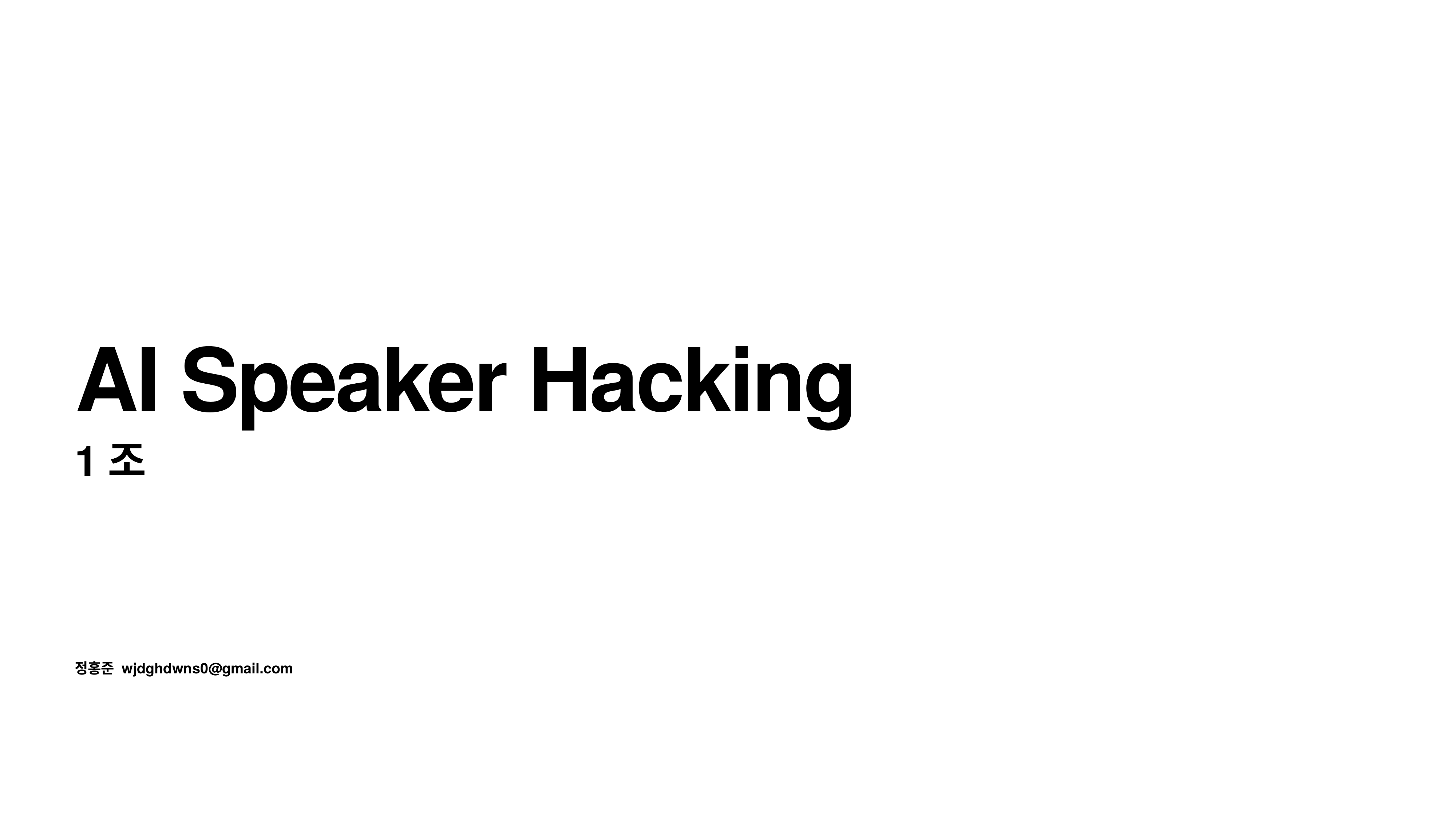

# AI Speaker Hacking
1조
정홍준 wjdghdwns0@gmail.com